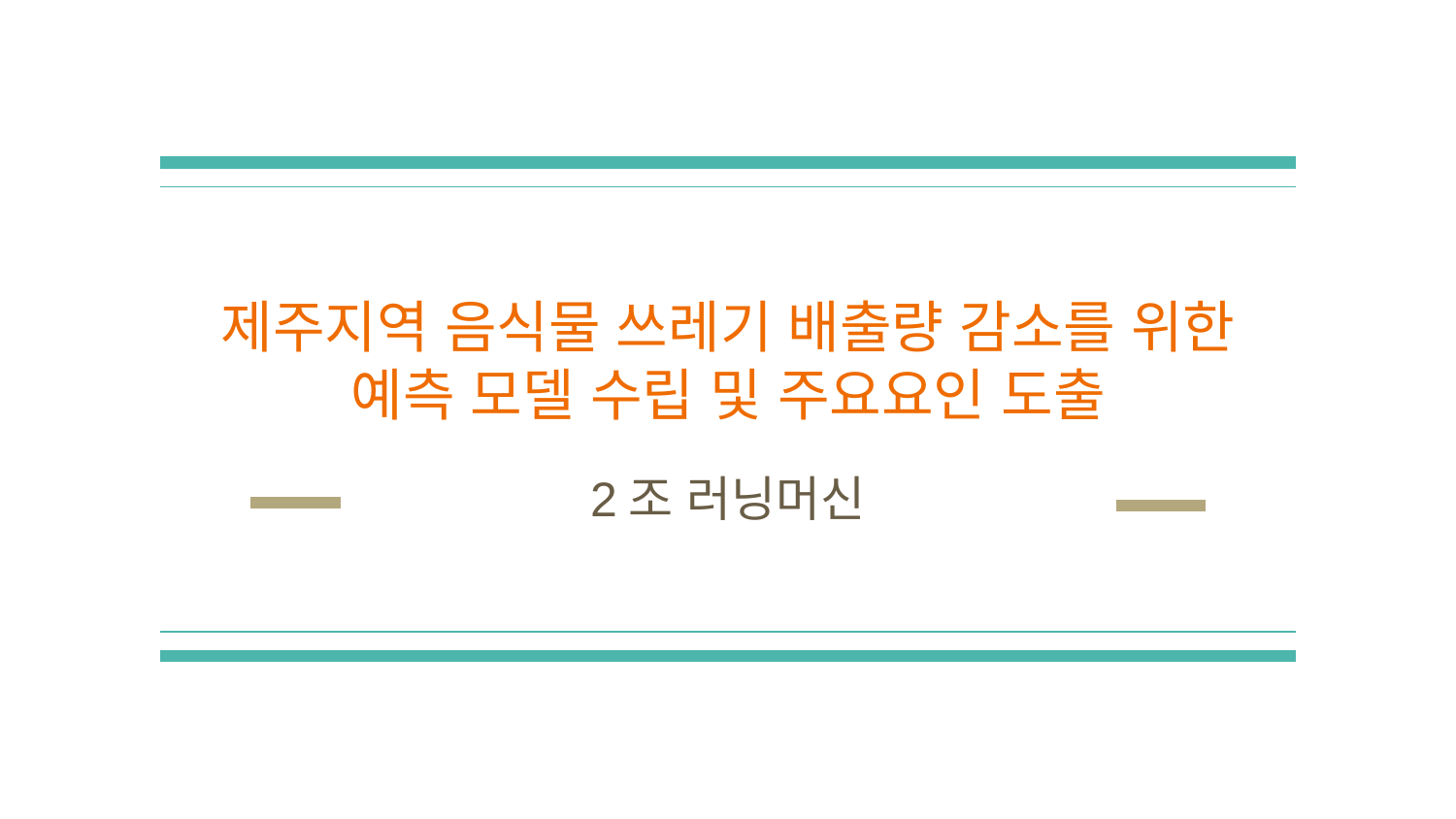

# 제주지역 음식물 쓰레기 배출량 감소를 위한 예측 모델 수립 및 주요요인 도출
2조 러닝머신